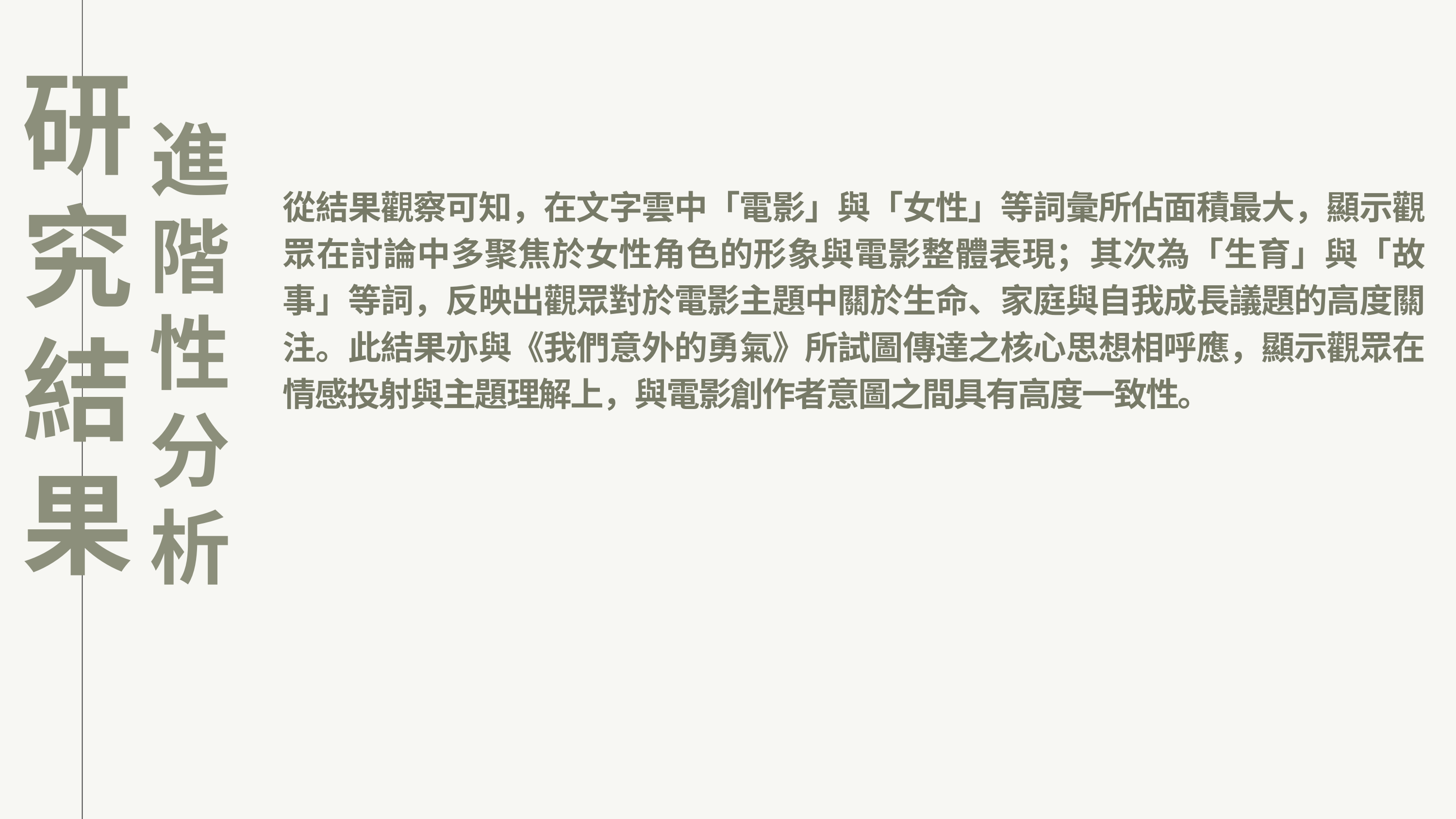

研究結果
進階性分析
從結果觀察可知，在文字雲中「電影」與「女性」等詞彙所佔面積最大，顯示觀眾在討論中多聚焦於女性角色的形象與電影整體表現；其次為「生育」與「故事」等詞，反映出觀眾對於電影主題中關於生命、家庭與自我成長議題的高度關注。此結果亦與《我們意外的勇氣》所試圖傳達之核心思想相呼應，顯示觀眾在情感投射與主題理解上，與電影創作者意圖之間具有高度一致性。